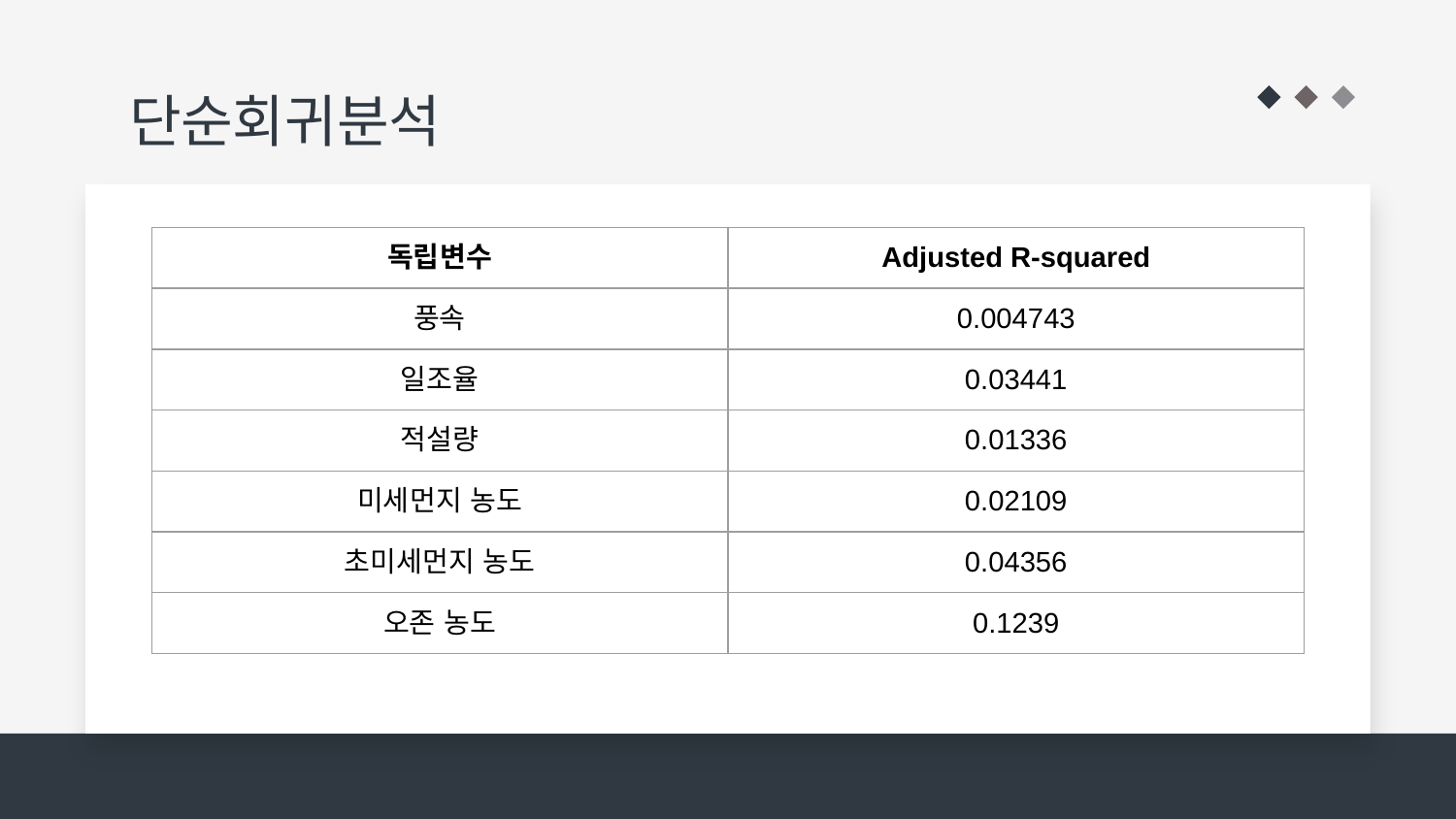

# 단순회귀분석

| 독립변수 | Adjusted R-squared |
| --- | --- |
| 풍속 | 0.004743 |
| 일조율 | 0.03441 |
| 적설량 | 0.01336 |
| 미세먼지 농도 | 0.02109 |
| 초미세먼지 농도 | 0.04356 |
| 오존 농도 | 0.1239 |